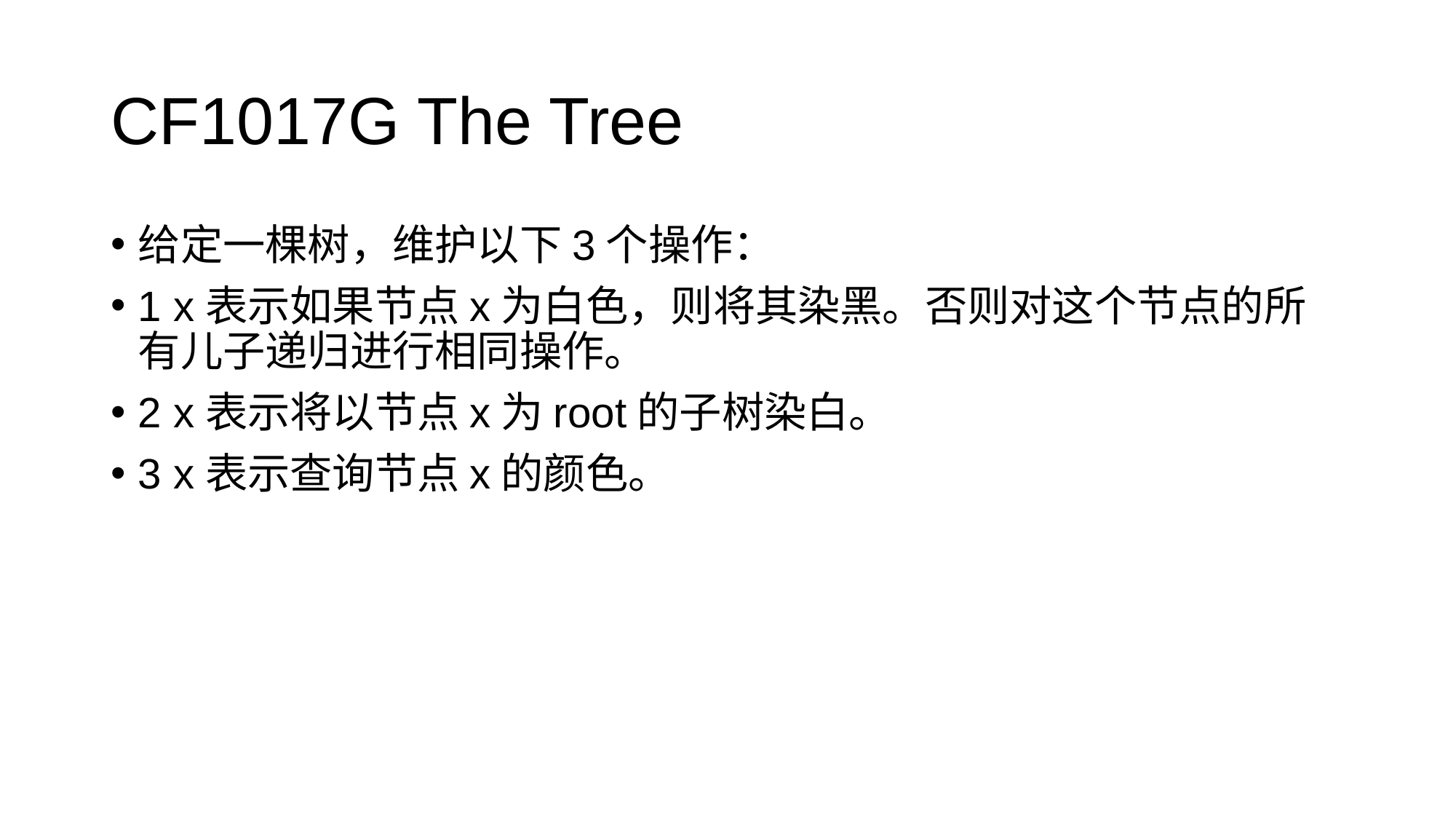

# CF1017G The Tree
给定一棵树，维护以下3个操作：
1 x表示如果节点x为白色，则将其染黑。否则对这个节点的所有儿子递归进行相同操作。
2 x表示将以节点x为root的子树染白。
3 x表示查询节点x的颜色。